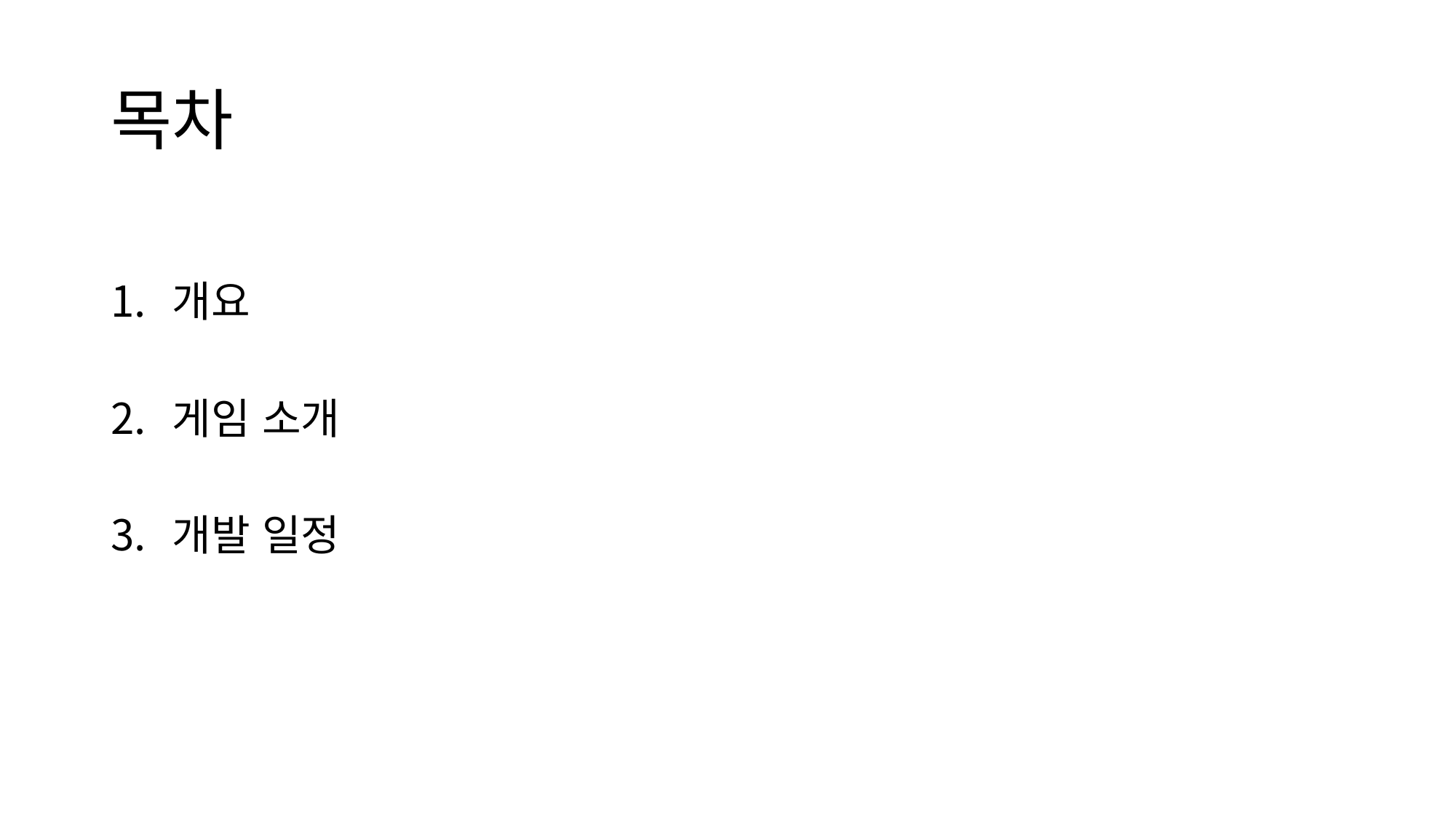

# 목차
개요
게임 소개
개발 일정